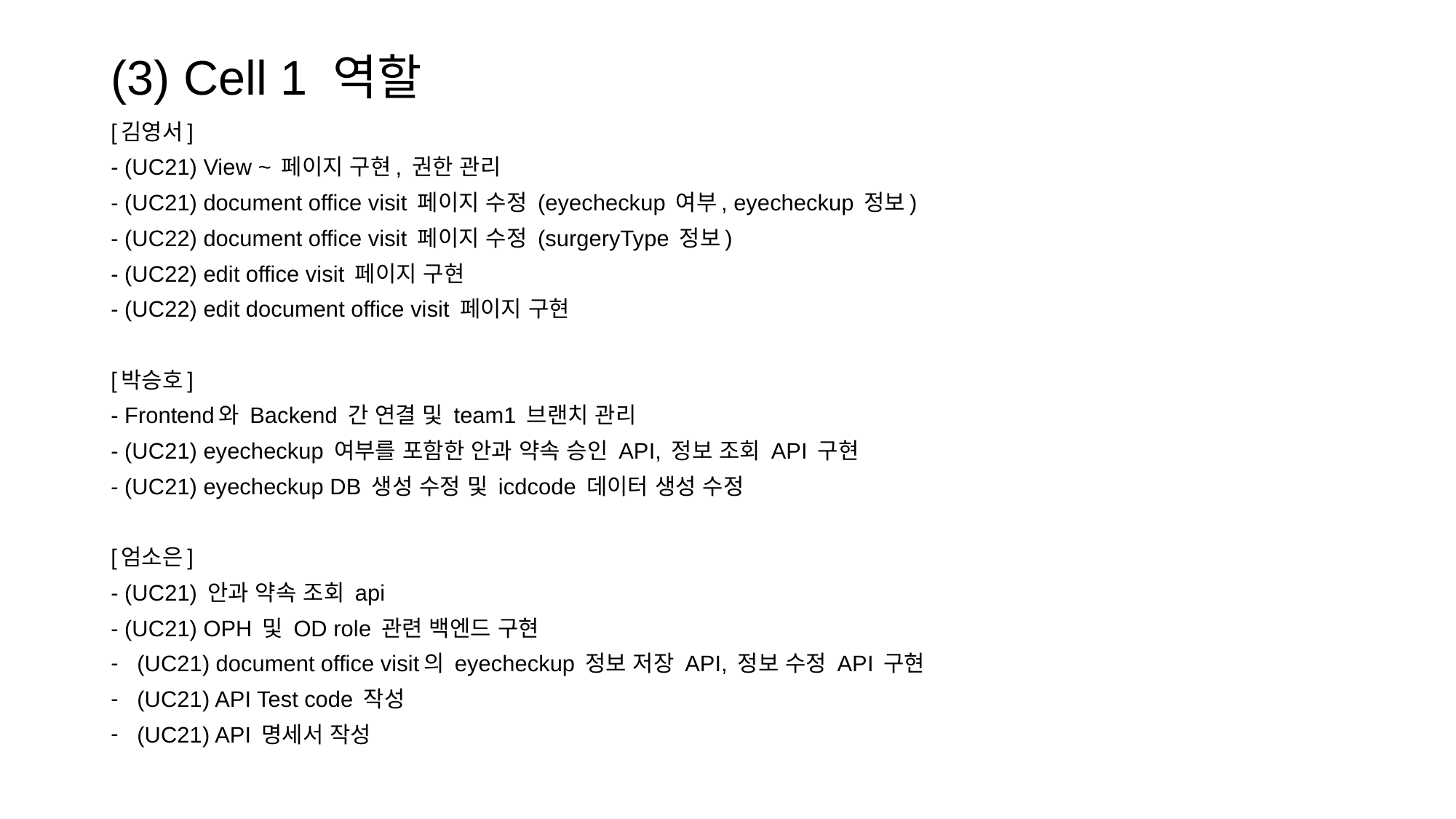

# (3) Cell 1 역할
[김영서]
- (UC21) View ~ 페이지 구현, 권한 관리
- (UC21) document office visit 페이지 수정 (eyecheckup 여부, eyecheckup 정보)
- (UC22) document office visit 페이지 수정 (surgeryType 정보)
- (UC22) edit office visit 페이지 구현
- (UC22) edit document office visit 페이지 구현

[박승호]
- Frontend와 Backend 간 연결 및 team1 브랜치 관리
- (UC21) eyecheckup 여부를 포함한 안과 약속 승인 API, 정보 조회 API 구현
- (UC21) eyecheckup DB 생성 수정 및 icdcode 데이터 생성 수정

[엄소은]
- (UC21) 안과 약속 조회 api
- (UC21) OPH 및 OD role 관련 백엔드 구현
(UC21) document office visit의 eyecheckup 정보 저장 API, 정보 수정 API 구현
(UC21) API Test code 작성
(UC21) API 명세서 작성